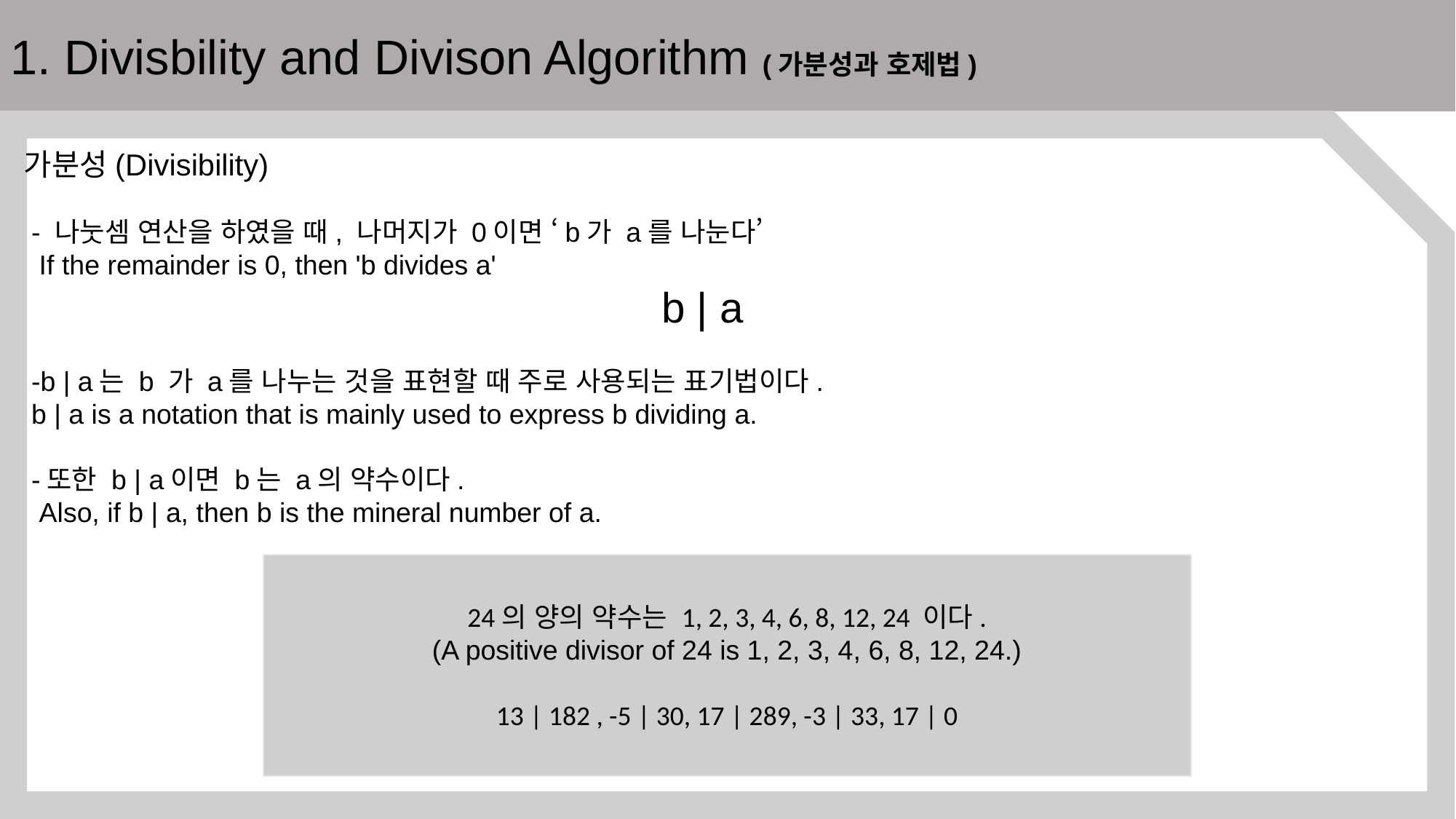

1. Divisbility and Divison Algorithm (가분성과 호제법)

가분성(Divisibility)

 - 나눗셈 연산을 하였을 때, 나머지가 0이면 ‘b가 a를 나눈다’
  If the remainder is 0, then 'b divides a'
 b | a

 -b | a는 b 가 a를 나누는 것을 표현할 때 주로 사용되는 표기법이다.
 b | a is a notation that is mainly used to express b dividing a.

 -또한 b | a이면 b는 a의 약수이다.
  Also, if b | a, then b is the mineral number of a.

24의 양의 약수는 1, 2, 3, 4, 6, 8, 12, 24 이다.
(A positive divisor of 24 is 1, 2, 3, 4, 6, 8, 12, 24.)

13 | 182 , -5 | 30, 17 | 289, -3 | 33, 17 | 0